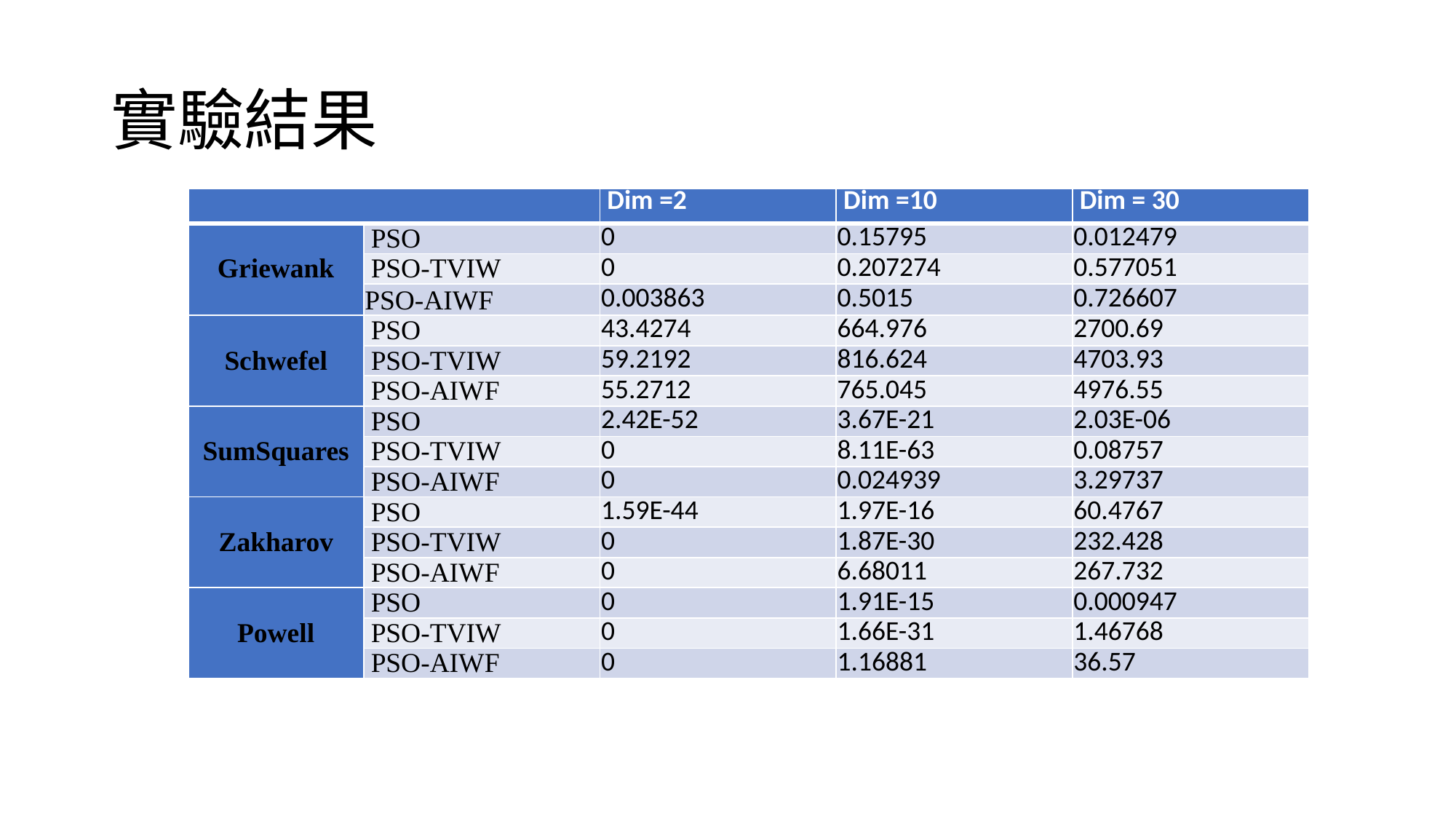

# 實驗結果
|  |  | Dim =2 | Dim =10 | Dim = 30 |
| --- | --- | --- | --- | --- |
| Griewank | PSO | 0 | 0.15795 | 0.012479 |
|  | PSO-TVIW | 0 | 0.207274 | 0.577051 |
|  | PSO-AIWF | 0.003863 | 0.5015 | 0.726607 |
| Schwefel | PSO | 43.4274 | 664.976 | 2700.69 |
|  | PSO-TVIW | 59.2192 | 816.624 | 4703.93 |
|  | PSO-AIWF | 55.2712 | 765.045 | 4976.55 |
| SumSquares | PSO | 2.42E-52 | 3.67E-21 | 2.03E-06 |
|  | PSO-TVIW | 0 | 8.11E-63 | 0.08757 |
|  | PSO-AIWF | 0 | 0.024939 | 3.29737 |
| Zakharov | PSO | 1.59E-44 | 1.97E-16 | 60.4767 |
|  | PSO-TVIW | 0 | 1.87E-30 | 232.428 |
|  | PSO-AIWF | 0 | 6.68011 | 267.732 |
| Powell | PSO | 0 | 1.91E-15 | 0.000947 |
|  | PSO-TVIW | 0 | 1.66E-31 | 1.46768 |
|  | PSO-AIWF | 0 | 1.16881 | 36.57 |